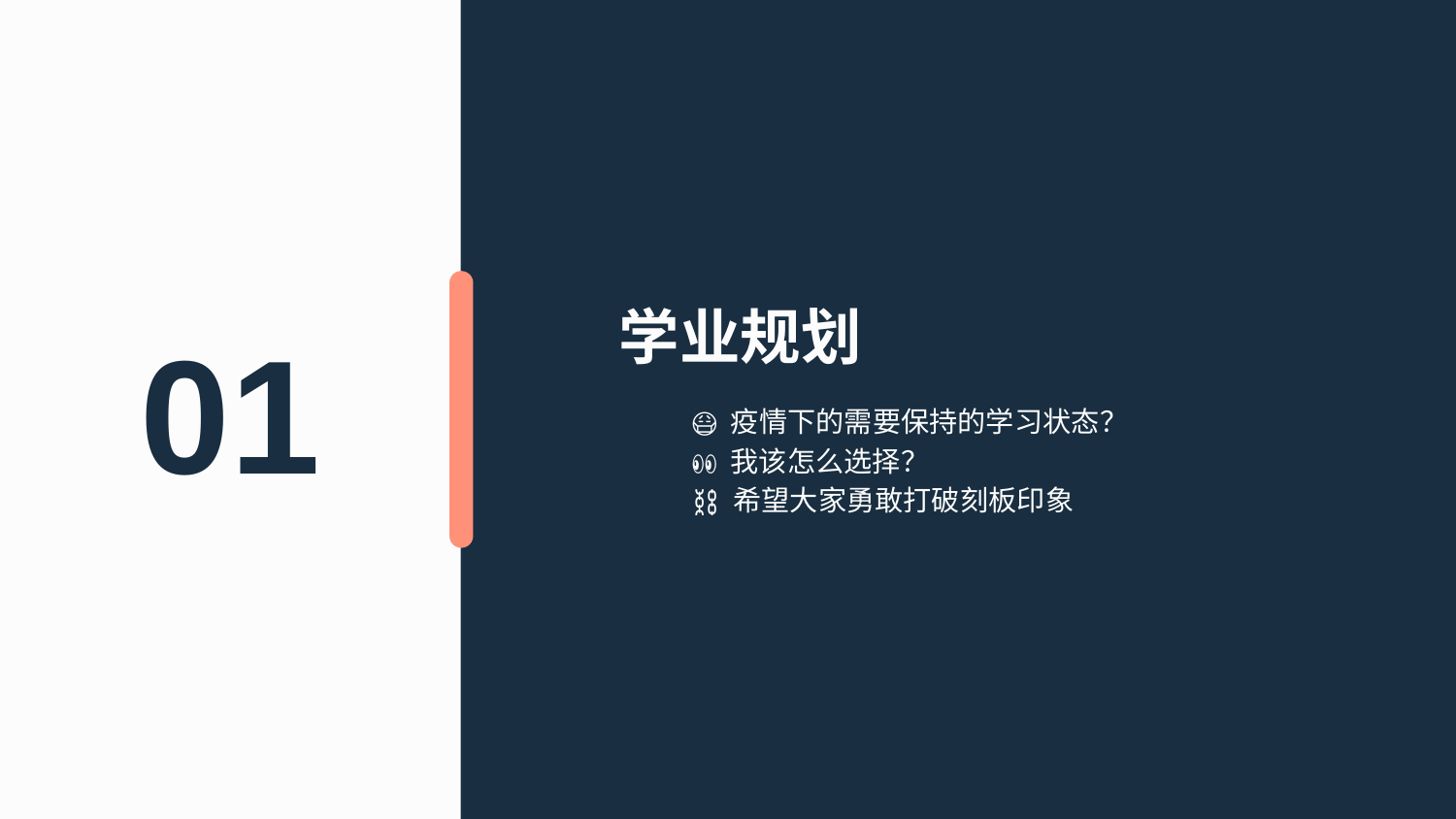

# 学业规划
01
😷 疫情下的需要保持的学习状态？
👀 我该怎么选择？
⛓️ 希望大家勇敢打破刻板印象